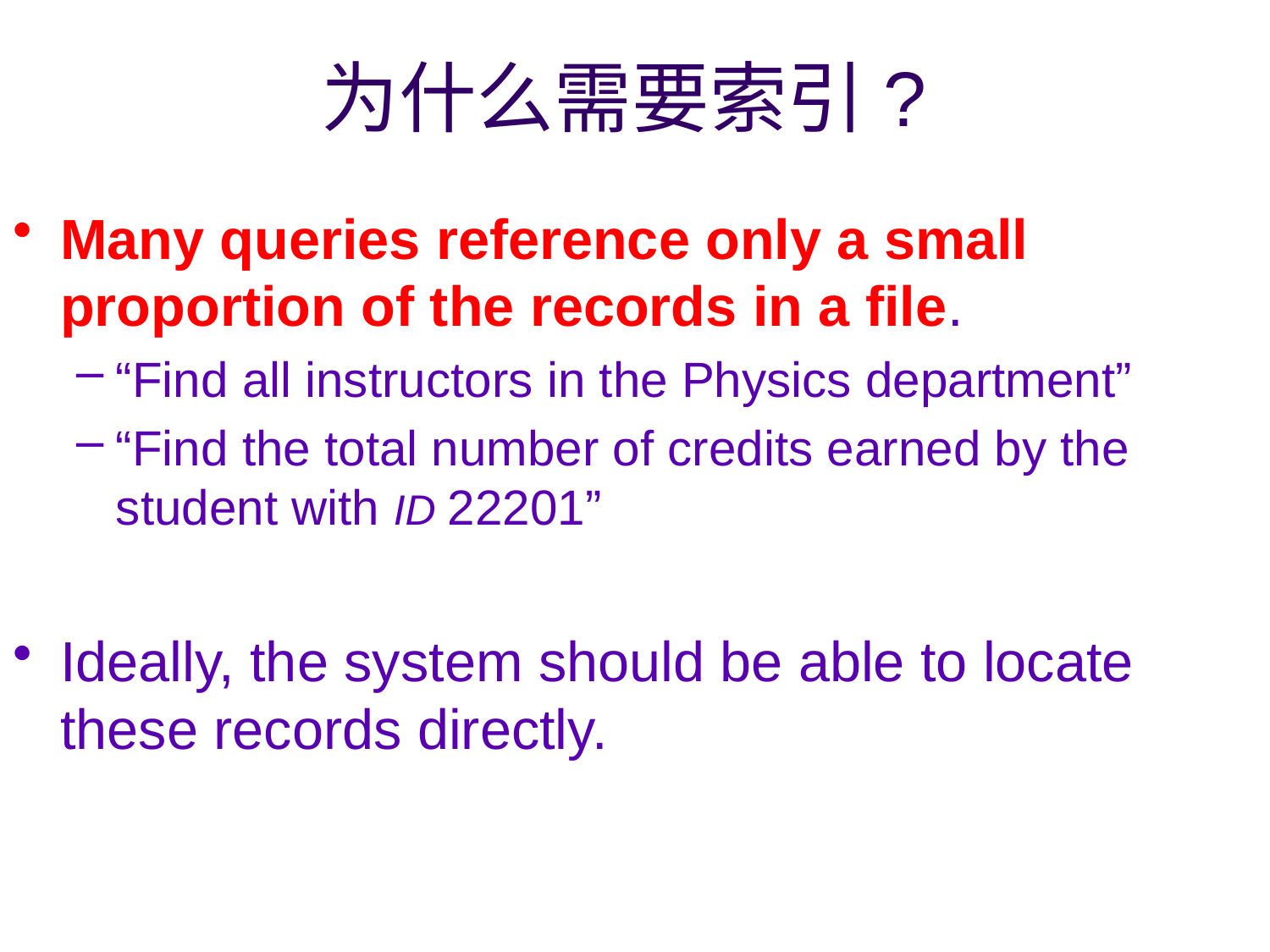

# 为什么需要索引?
Many queries reference only a small proportion of the records in a file.
“Find all instructors in the Physics department”
“Find the total number of credits earned by the student with ID 22201”

Ideally, the system should be able to locate these records directly.